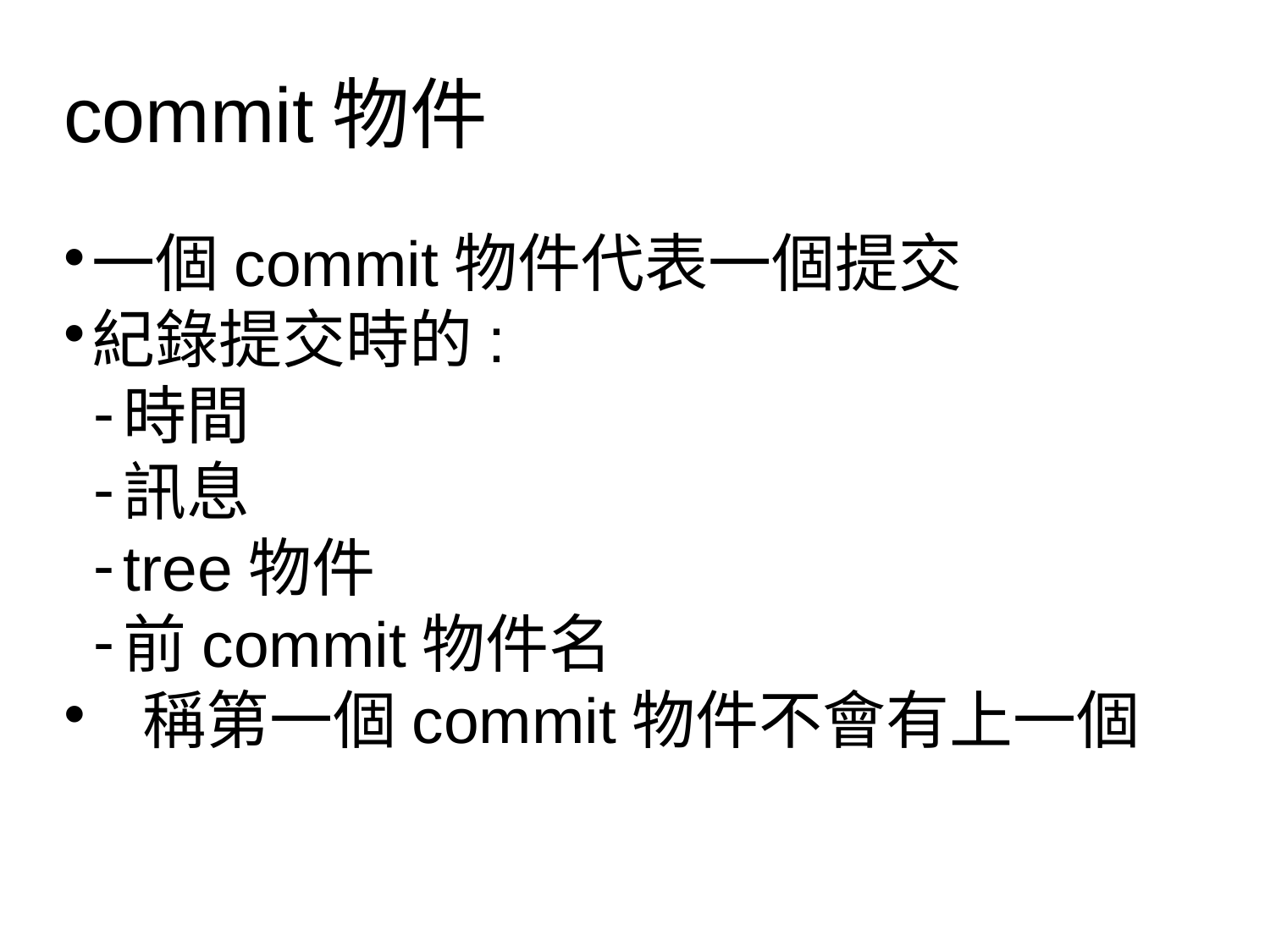

commit物件
一個commit物件代表一個提交
紀錄提交時的:
時間
訊息
tree物件
前commit物件名
稱第一個commit物件不會有上一個